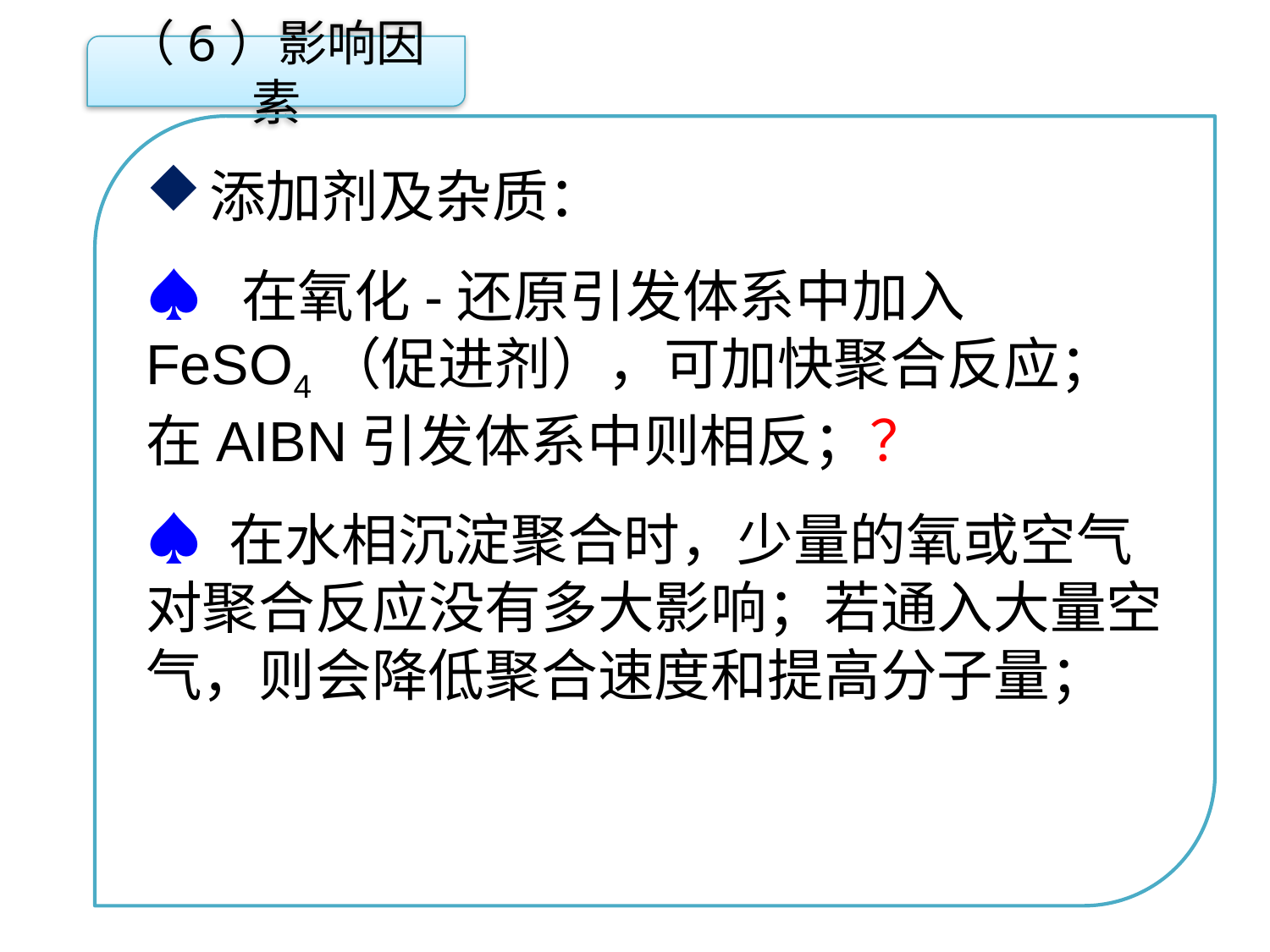

（6）影响因素
添加剂及杂质：
♠  在氧化-还原引发体系中加入FeSO4（促进剂），可加快聚合反应；在AIBN引发体系中则相反；？
♠ 在水相沉淀聚合时，少量的氧或空气对聚合反应没有多大影响；若通入大量空气，则会降低聚合速度和提高分子量；
点击添加文本
点击添加文本
点击添加文本
点击添加文本